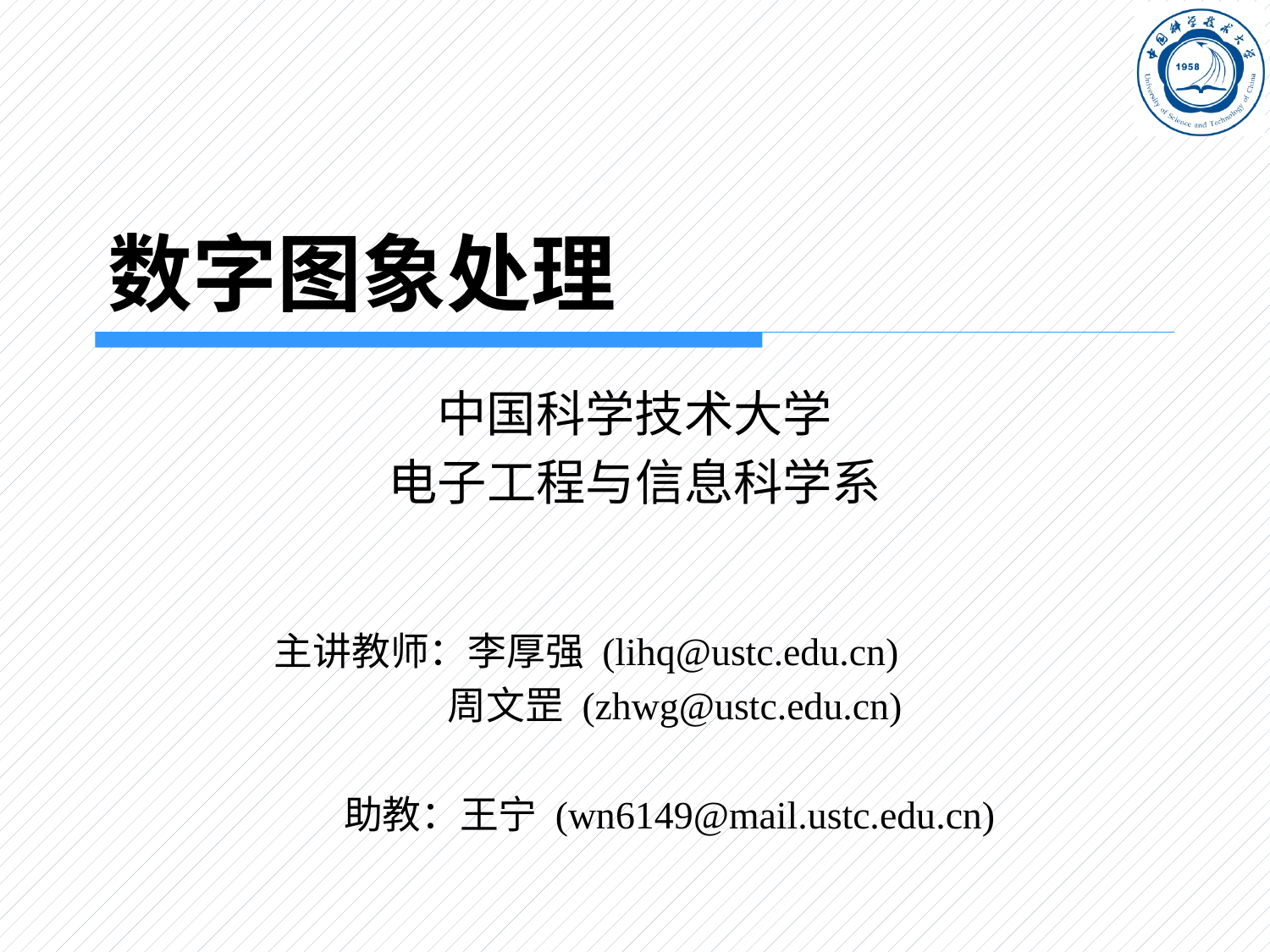

# 数字图象处理
中国科学技术大学
电子工程与信息科学系

            主讲教师：李厚强 (lihq@ustc.edu.cn)
                                周文罡 (zhwg@ustc.edu.cn)

                    助教：王宁 (wn6149@mail.ustc.edu.cn)